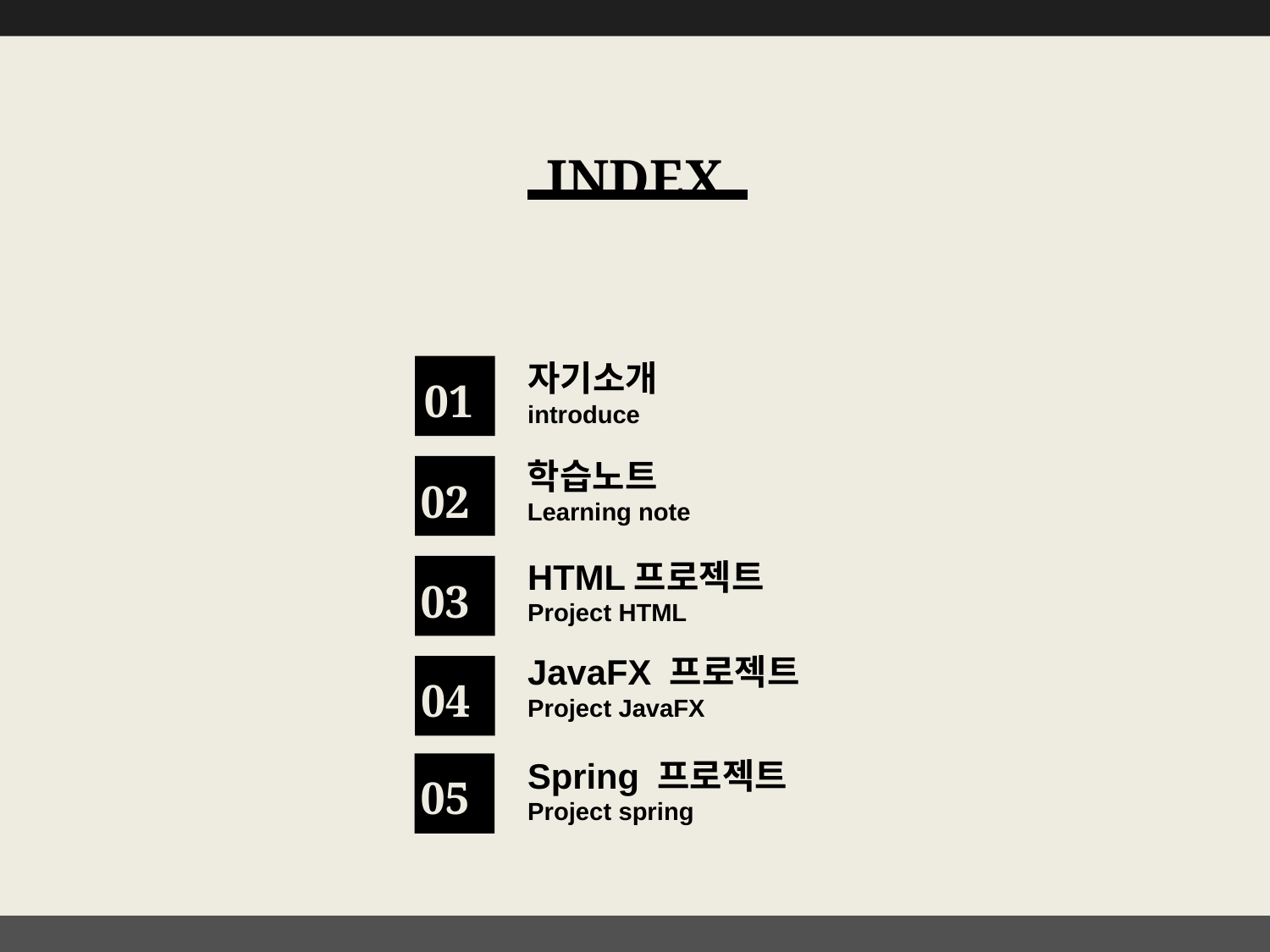

INDEX
자기소개
introduce

01
학습노트
Learning note

02
HTML프로젝트
Project HTML

03
JavaFX 프로젝트
Project JavaFX

04
Spring 프로젝트
Project spring

05